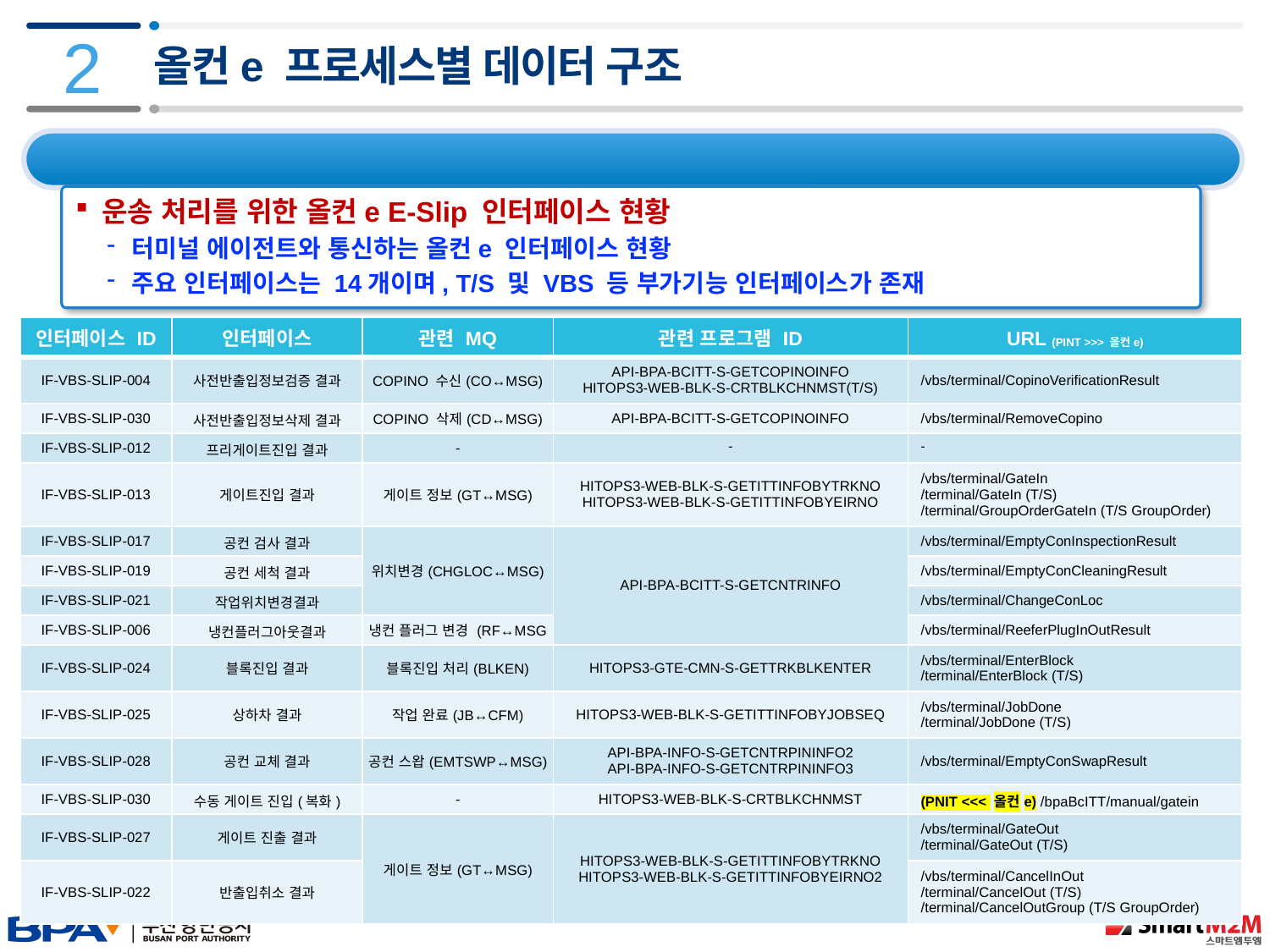

2
올컨e 프로세스별 데이터 구조
2.2 올컨e 인터페이스 현황
운송 처리를 위한 올컨e E-Slip 인터페이스 현황
터미널 에이전트와 통신하는 올컨e 인터페이스 현황
주요 인터페이스는 14개이며, T/S 및 VBS 등 부가기능 인터페이스가 존재
| 인터페이스 ID | 인터페이스 | 관련 MQ | 관련 프로그램 ID | URL (PINT >>> 올컨e) |
| --- | --- | --- | --- | --- |
| IF-VBS-SLIP-004 | 사전반출입정보검증 결과 | COPINO 수신(CO↔MSG) | API-BPA-BCITT-S-GETCOPINOINFO HITOPS3-WEB-BLK-S-CRTBLKCHNMST(T/S) | /vbs/terminal/CopinoVerificationResult |
| IF-VBS-SLIP-030 | 사전반출입정보삭제 결과 | COPINO 삭제(CD↔MSG) | API-BPA-BCITT-S-GETCOPINOINFO | /vbs/terminal/RemoveCopino |
| IF-VBS-SLIP-012 | 프리게이트진입 결과 | - | - | - |
| IF-VBS-SLIP-013 | 게이트진입 결과 | 게이트 정보(GT↔MSG) | HITOPS3-WEB-BLK-S-GETITTINFOBYTRKNO HITOPS3-WEB-BLK-S-GETITTINFOBYEIRNO | /vbs/terminal/GateIn /terminal/GateIn (T/S) /terminal/GroupOrderGateIn (T/S GroupOrder) |
| IF-VBS-SLIP-017 | 공컨 검사 결과 | 위치변경(CHGLOC↔MSG) | API-BPA-BCITT-S-GETCNTRINFO | /vbs/terminal/EmptyConInspectionResult |
| IF-VBS-SLIP-019 | 공컨 세척 결과 |  |  | /vbs/terminal/EmptyConCleaningResult |
| IF-VBS-SLIP-021 | 작업위치변경결과 |  |  | /vbs/terminal/ChangeConLoc |
| IF-VBS-SLIP-006 | 냉컨플러그아웃결과 | 냉컨 플러그 변경 (RF↔MSG |  | /vbs/terminal/ReeferPlugInOutResult |
| IF-VBS-SLIP-024 | 블록진입 결과 | 블록진입 처리(BLKEN) | HITOPS3-GTE-CMN-S-GETTRKBLKENTER | /vbs/terminal/EnterBlock /terminal/EnterBlock (T/S) |
| IF-VBS-SLIP-025 | 상하차 결과 | 작업 완료(JB↔CFM) | HITOPS3-WEB-BLK-S-GETITTINFOBYJOBSEQ | /vbs/terminal/JobDone /terminal/JobDone (T/S) |
| IF-VBS-SLIP-028 | 공컨 교체 결과 | 공컨 스왑(EMTSWP↔MSG) | API-BPA-INFO-S-GETCNTRPININFO2 API-BPA-INFO-S-GETCNTRPININFO3 | /vbs/terminal/EmptyConSwapResult |
| IF-VBS-SLIP-030 | 수동 게이트 진입(복화) | - | HITOPS3-WEB-BLK-S-CRTBLKCHNMST | (PNIT <<< 올컨e) /bpaBcITT/manual/gatein |
| IF-VBS-SLIP-027 | 게이트 진출 결과 | 게이트 정보(GT↔MSG) | HITOPS3-WEB-BLK-S-GETITTINFOBYTRKNO HITOPS3-WEB-BLK-S-GETITTINFOBYEIRNO2 | /vbs/terminal/GateOut /terminal/GateOut (T/S) |
| IF-VBS-SLIP-022 | 반출입취소 결과 |  |  | /vbs/terminal/CancelInOut /terminal/CancelOut (T/S) /terminal/CancelOutGroup (T/S GroupOrder) |